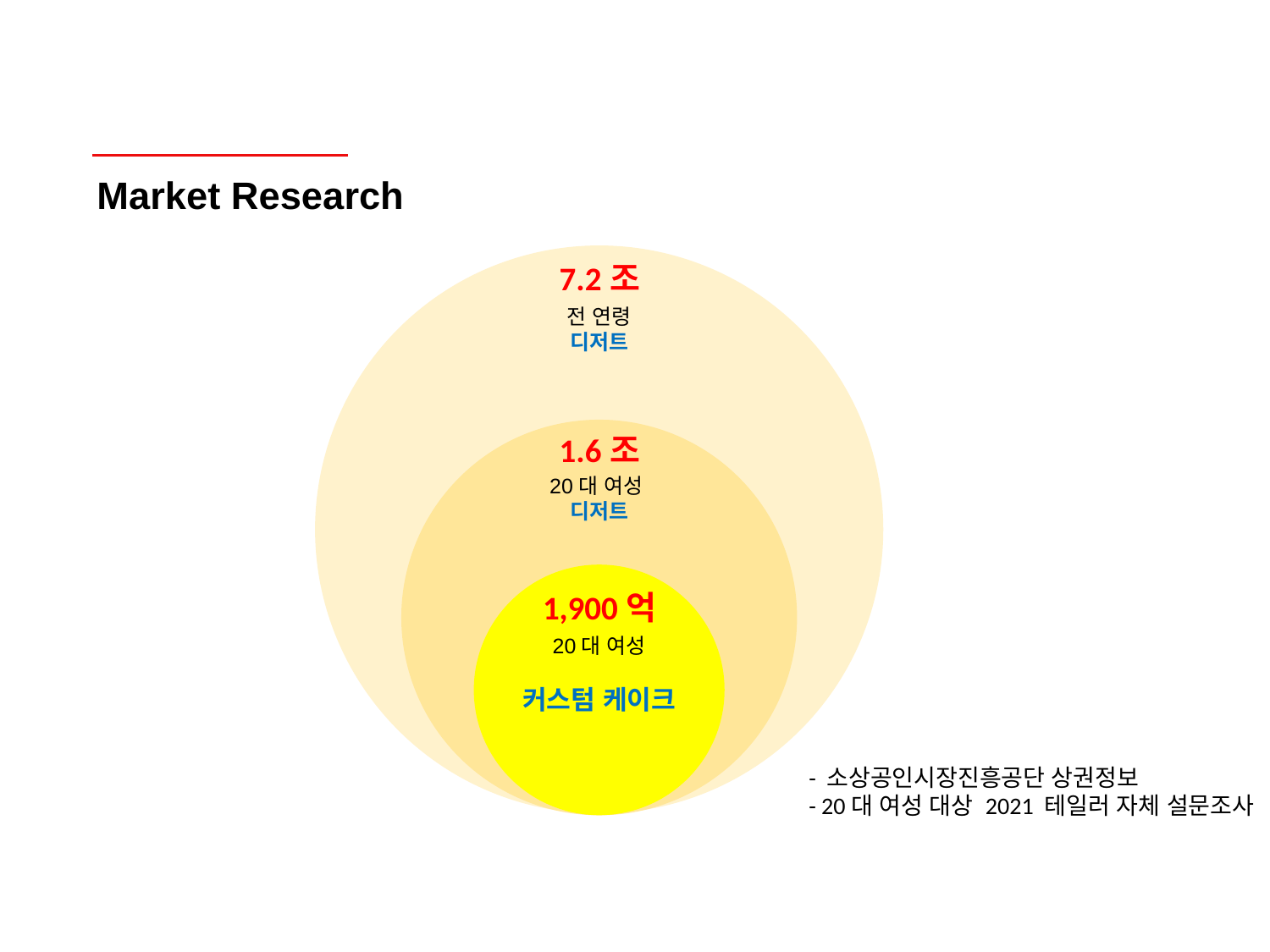

# Market Research

7.2조
전 연령
디저트

1.6조
20대 여성
디저트

1,900억
20대 여성

커스텀 케이크
- 소상공인시장진흥공단 상권정보
- 20대 여성 대상 2021 테일러 자체 설문조사